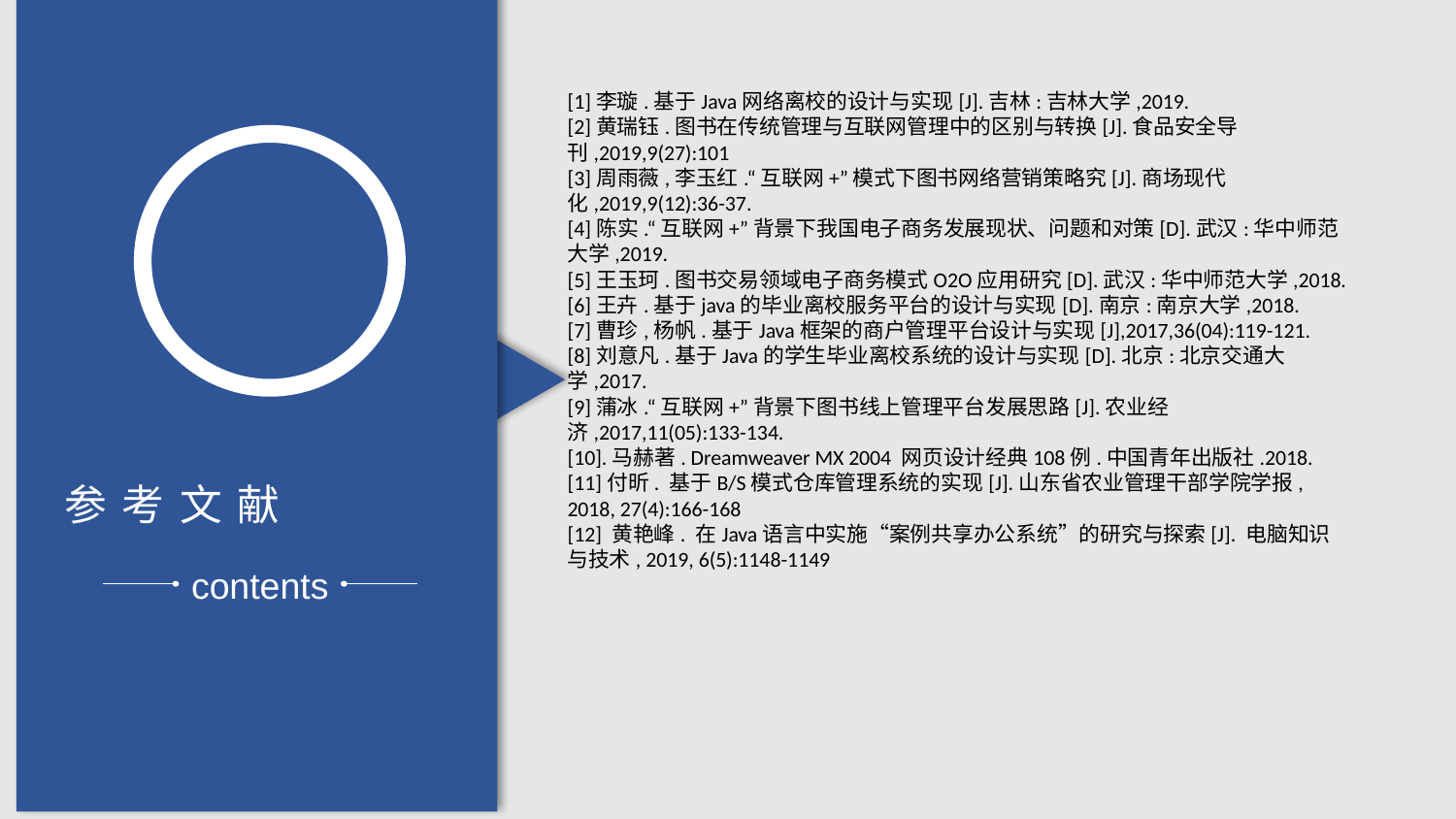

参考文献
contents

[1]李璇.基于Java网络离校的设计与实现[J].吉林:吉林大学,2019.
[2]黄瑞钰.图书在传统管理与互联网管理中的区别与转换[J].食品安全导刊,2019,9(27):101
[3]周雨薇,李玉红.“互联网+”模式下图书网络营销策略究[J].商场现代化,2019,9(12):36-37.
[4]陈实.“互联网+”背景下我国电子商务发展现状、问题和对策[D].武汉:华中师范大学,2019.
[5]王玉珂.图书交易领域电子商务模式O2O应用研究[D].武汉:华中师范大学,2018.
[6]王卉.基于java的毕业离校服务平台的设计与实现[D].南京:南京大学,2018.
[7]曹珍,杨帆.基于Java框架的商户管理平台设计与实现[J],2017,36(04):119-121.
[8]刘意凡.基于Java的学生毕业离校系统的设计与实现[D].北京:北京交通大学,2017.
[9]蒲冰.“互联网+”背景下图书线上管理平台发展思路[J].农业经济,2017,11(05):133-134.
[10].马赫著. Dreamweaver MX 2004 网页设计经典108例.中国青年出版社.2018.
[11]付昕. 基于B/S模式仓库管理系统的实现[J].山东省农业管理干部学院学报, 2018, 27(4):166-168
[12] 黄艳峰. 在Java语言中实施“案例共享办公系统”的研究与探索[J]. 电脑知识与技术, 2019, 6(5):1148-1149